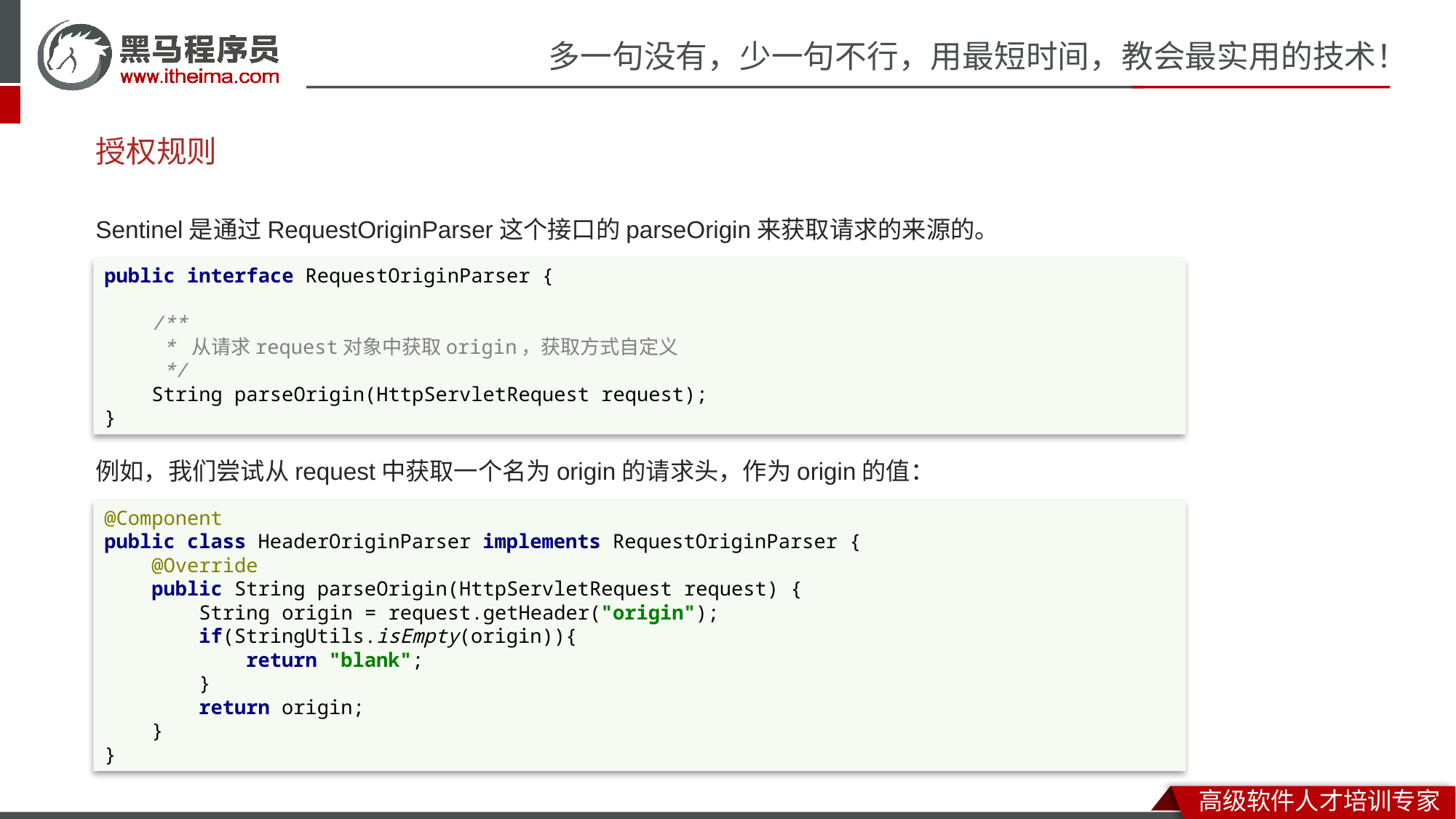

# 授权规则
Sentinel是通过RequestOriginParser这个接口的parseOrigin来获取请求的来源的。

例如，我们尝试从request中获取一个名为origin的请求头，作为origin的值：
public interface RequestOriginParser {
    /**
     * 从请求request对象中获取origin，获取方式自定义
     */
    String parseOrigin(HttpServletRequest request);
}
@Component
public class HeaderOriginParser implements RequestOriginParser {
    @Override
    public String parseOrigin(HttpServletRequest request) {
        String origin = request.getHeader("origin");
        if(StringUtils.isEmpty(origin)){
            return "blank";
        }
        return origin;
    }
}